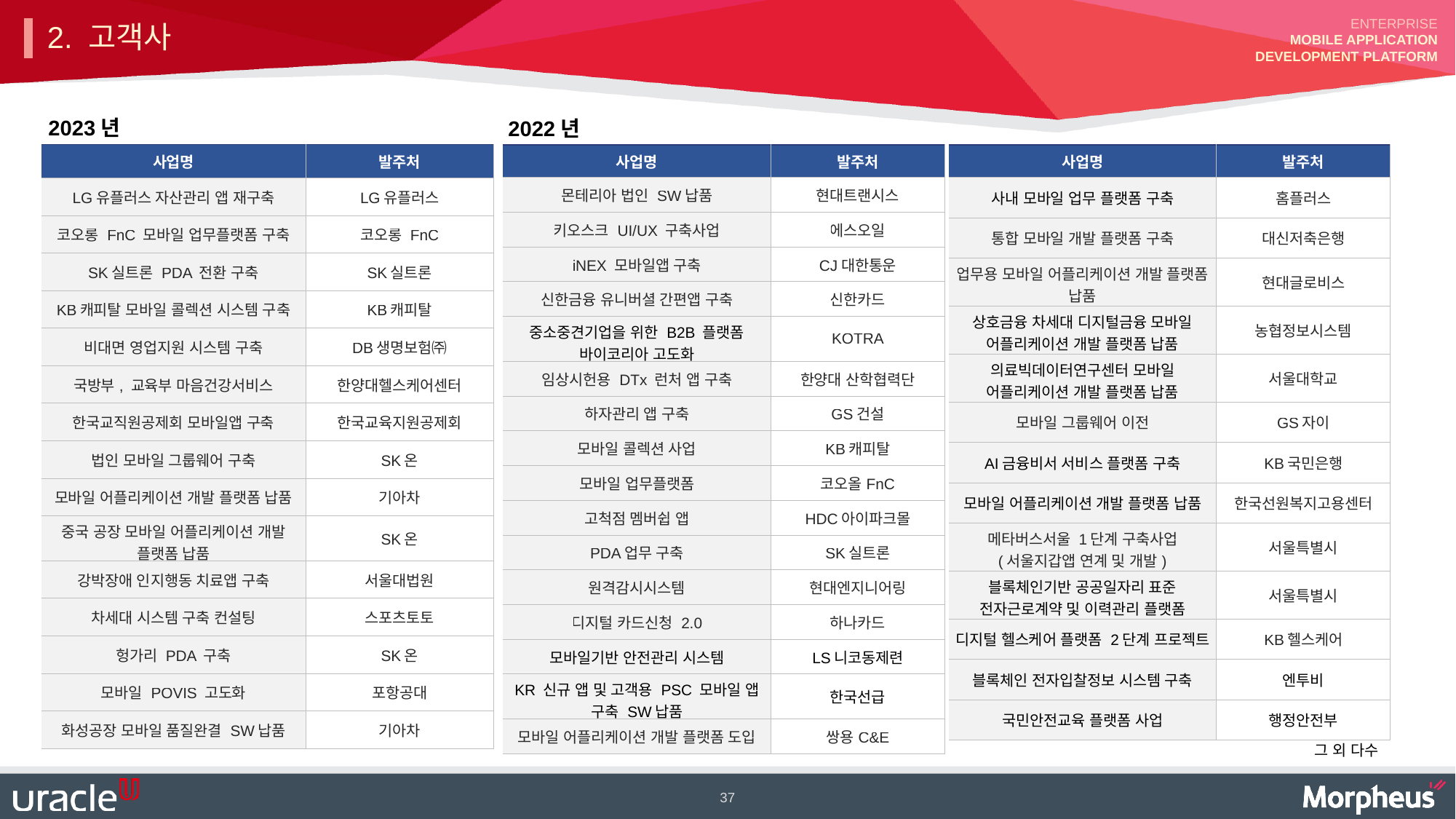

2. 고객사
2023년
2022년
| 사업명 | 발주처 |
| --- | --- |
| LG유플러스 자산관리 앱 재구축 | LG유플러스 |
| 코오롱 FnC 모바일 업무플랫폼 구축 | 코오롱 FnC |
| SK실트론 PDA 전환 구축 | SK실트론 |
| KB캐피탈 모바일 콜렉션 시스템 구축 | KB캐피탈 |
| 비대면 영업지원 시스템 구축 | DB생명보험㈜ |
| 국방부, 교육부 마음건강서비스 | 한양대헬스케어센터 |
| 한국교직원공제회 모바일앱 구축 | 한국교육지원공제회 |
| 법인 모바일 그룹웨어 구축 | SK온 |
| 모바일 어플리케이션 개발 플랫폼 납품 | 기아차 |
| 중국 공장 모바일 어플리케이션 개발 플랫폼 납품 | SK온 |
| 강박장애 인지행동 치료앱 구축 | 서울대법원 |
| 차세대 시스템 구축 컨설팅 | 스포츠토토 |
| 헝가리 PDA 구축 | SK온 |
| 모바일 POVIS 고도화 | 포항공대 |
| 화성공장 모바일 품질완결 SW납품 | 기아차 |
| 사업명 | 발주처 |
| --- | --- |
| 몬테리아 법인 SW납품 | 현대트랜시스 |
| 키오스크 UI/UX 구축사업 | 에스오일 |
| iNEX 모바일앱 구축 | CJ대한통운 |
| 신한금융 유니버셜 간편앱 구축 | 신한카드 |
| 중소중견기업을 위한 B2B 플랫폼 바이코리아 고도화 | KOTRA |
| 임상시헌용 DTx 런처 앱 구축 | 한양대 산학협력단 |
| 하자관리 앱 구축 | GS건설 |
| 모바일 콜렉션 사업 | KB캐피탈 |
| 모바일 업무플랫폼 | 코오올FnC |
| 고척점 멤버쉽 앱 | HDC아이파크몰 |
| PDA업무 구축 | SK실트론 |
| 원격감시시스템 | 현대엔지니어링 |
| 디지털 카드신청 2.0 | 하나카드 |
| 모바일기반 안전관리 시스템 | LS니코동제련 |
| KR 신규 앱 및 고객용 PSC 모바일 앱 구축 SW납품 | 한국선급 |
| 모바일 어플리케이션 개발 플랫폼 도입 | 쌍용C&E |
| 사업명 | 발주처 |
| --- | --- |
| 사내 모바일 업무 플랫폼 구축 | 홈플러스 |
| 통합 모바일 개발 플랫폼 구축 | 대신저축은행 |
| 업무용 모바일 어플리케이션 개발 플랫폼 납품 | 현대글로비스 |
| 상호금융 차세대 디지털금융 모바일 어플리케이션 개발 플랫폼 납품 | 농협정보시스템 |
| 의료빅데이터연구센터 모바일 어플리케이션 개발 플랫폼 납품 | 서울대학교 |
| 모바일 그룹웨어 이전 | GS자이 |
| AI금융비서 서비스 플랫폼 구축 | KB국민은행 |
| 모바일 어플리케이션 개발 플랫폼 납품 | 한국선원복지고용센터 |
| 메타버스서울 1단계 구축사업 (서울지갑앱 연계 및 개발) | 서울특별시 |
| 블록체인기반 공공일자리 표준 전자근로계약 및 이력관리 플랫폼 | 서울특별시 |
| 디지털 헬스케어 플랫폼 2단계 프로젝트 | KB헬스케어 |
| 블록체인 전자입찰정보 시스템 구축 | 엔투비 |
| 국민안전교육 플랫폼 사업 | 행정안전부 |
그 외 다수